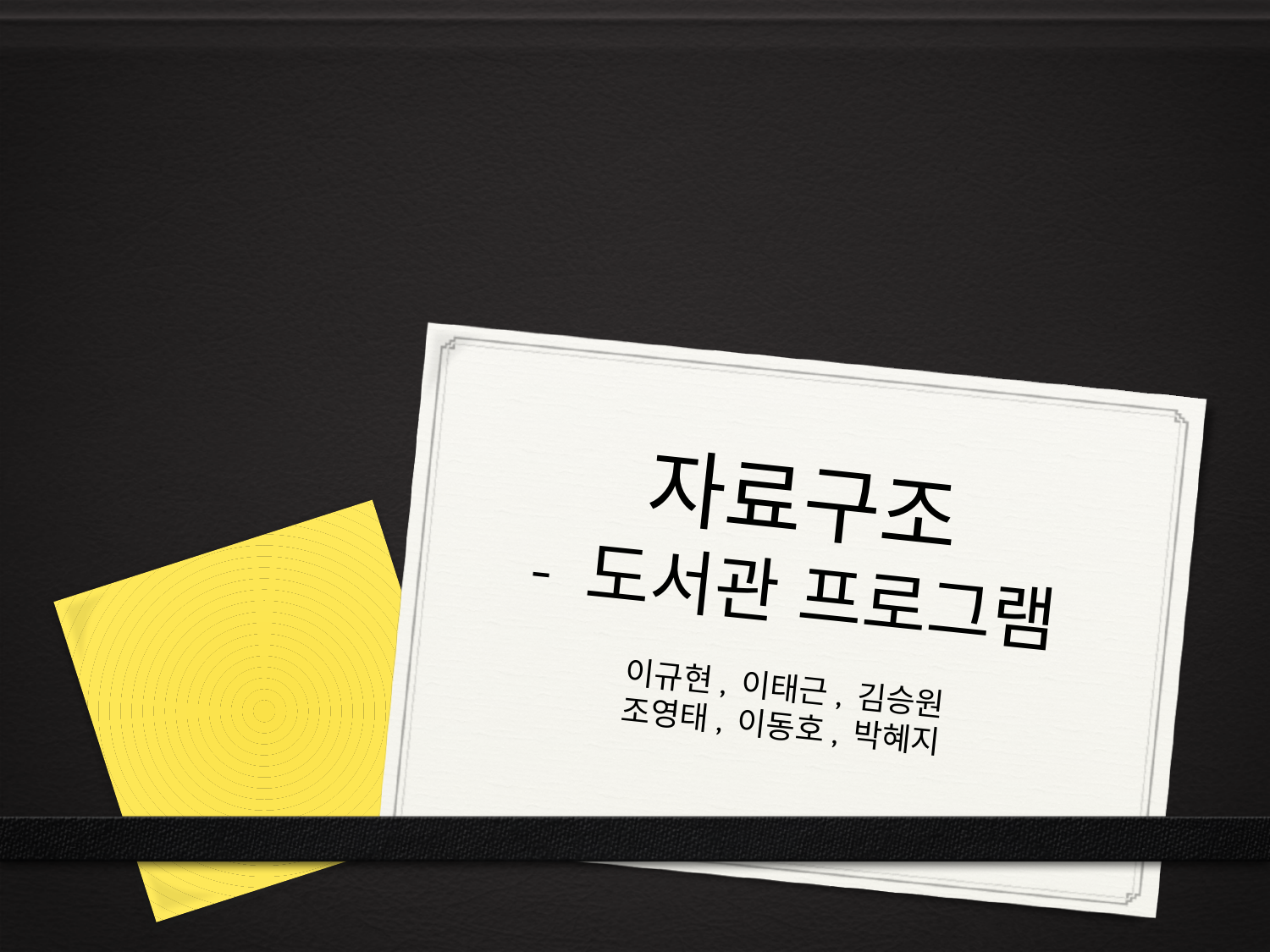

# 자료구조 - 도서관 프로그램
이규현, 이태근, 김승원
조영태, 이동호, 박혜지